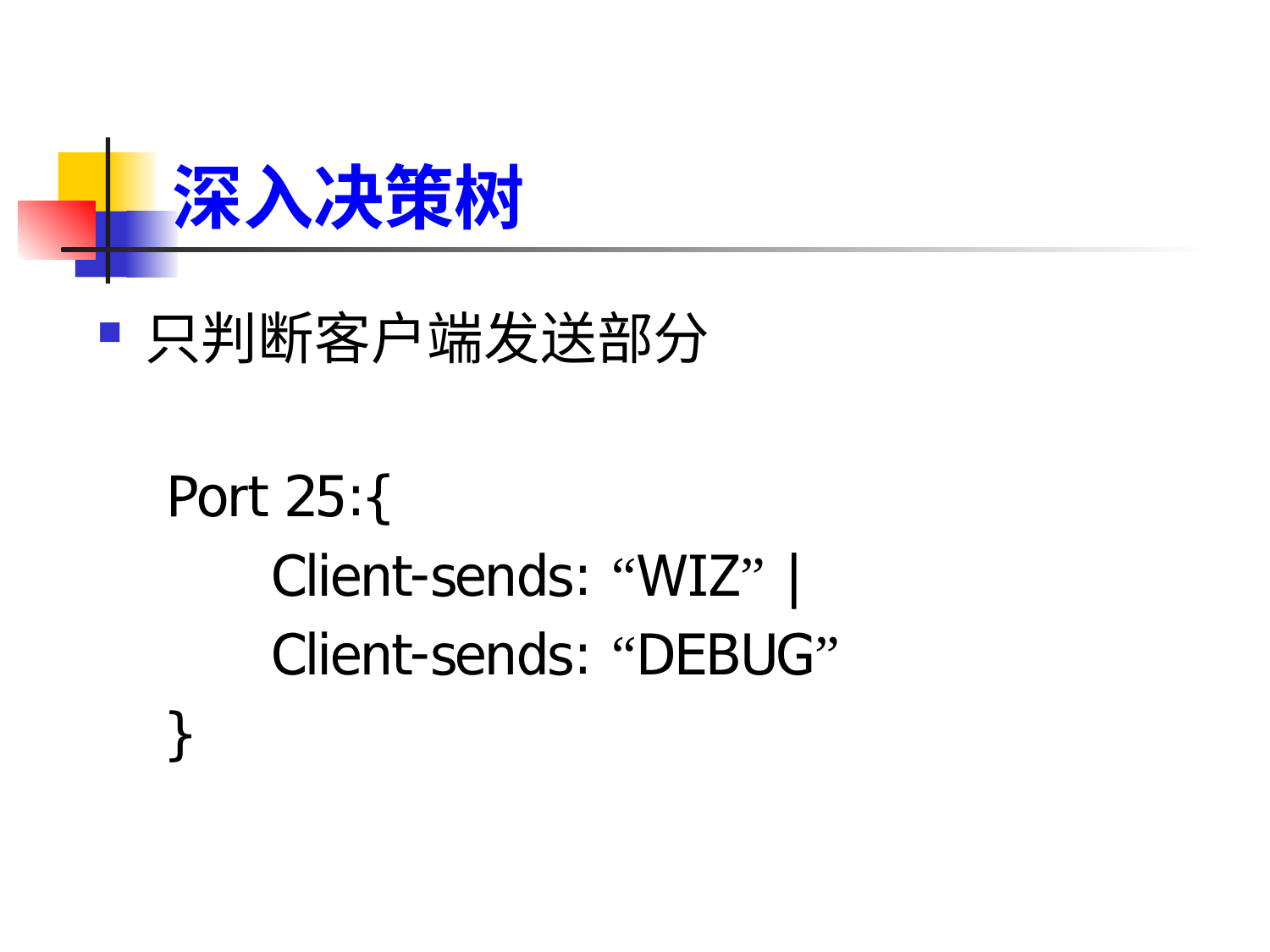

# 深入决策树
只判断客户端发送部分

    Port 25:{
		Client-sends: “WIZ” |
		Client-sends: “DEBUG”
    }